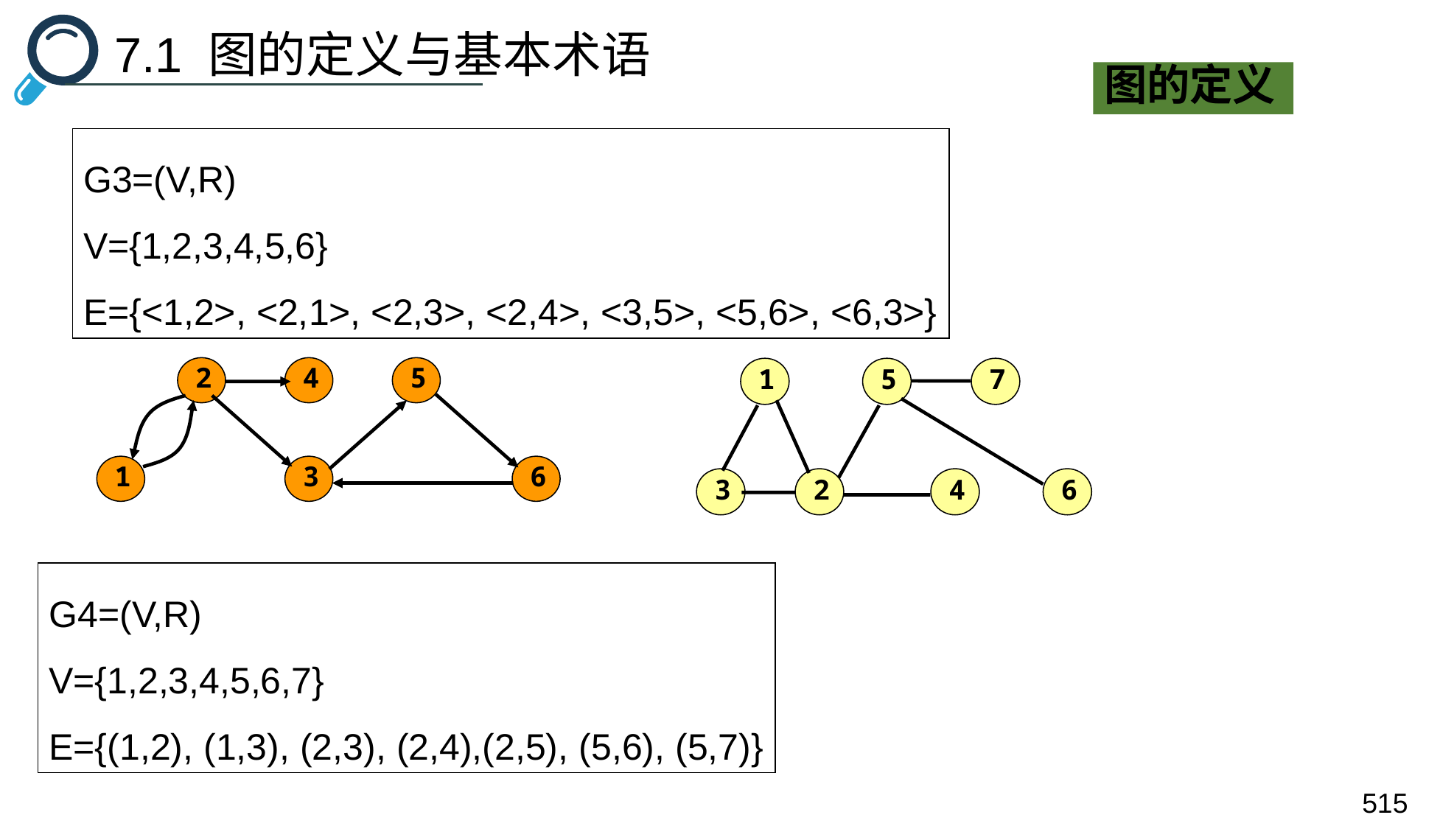

7.1 图的定义与基本术语
图的定义
G3=(V,R)
V={1,2,3,4,5,6}
E={<1,2>, <2,1>, <2,3>, <2,4>, <3,5>, <5,6>, <6,3>}

2
4
5

1
3
6

1
5
7

3
2
4
6

G4=(V,R)
V={1,2,3,4,5,6,7}
E={(1,2), (1,3), (2,3), (2,4),(2,5), (5,6), (5,7)}
515